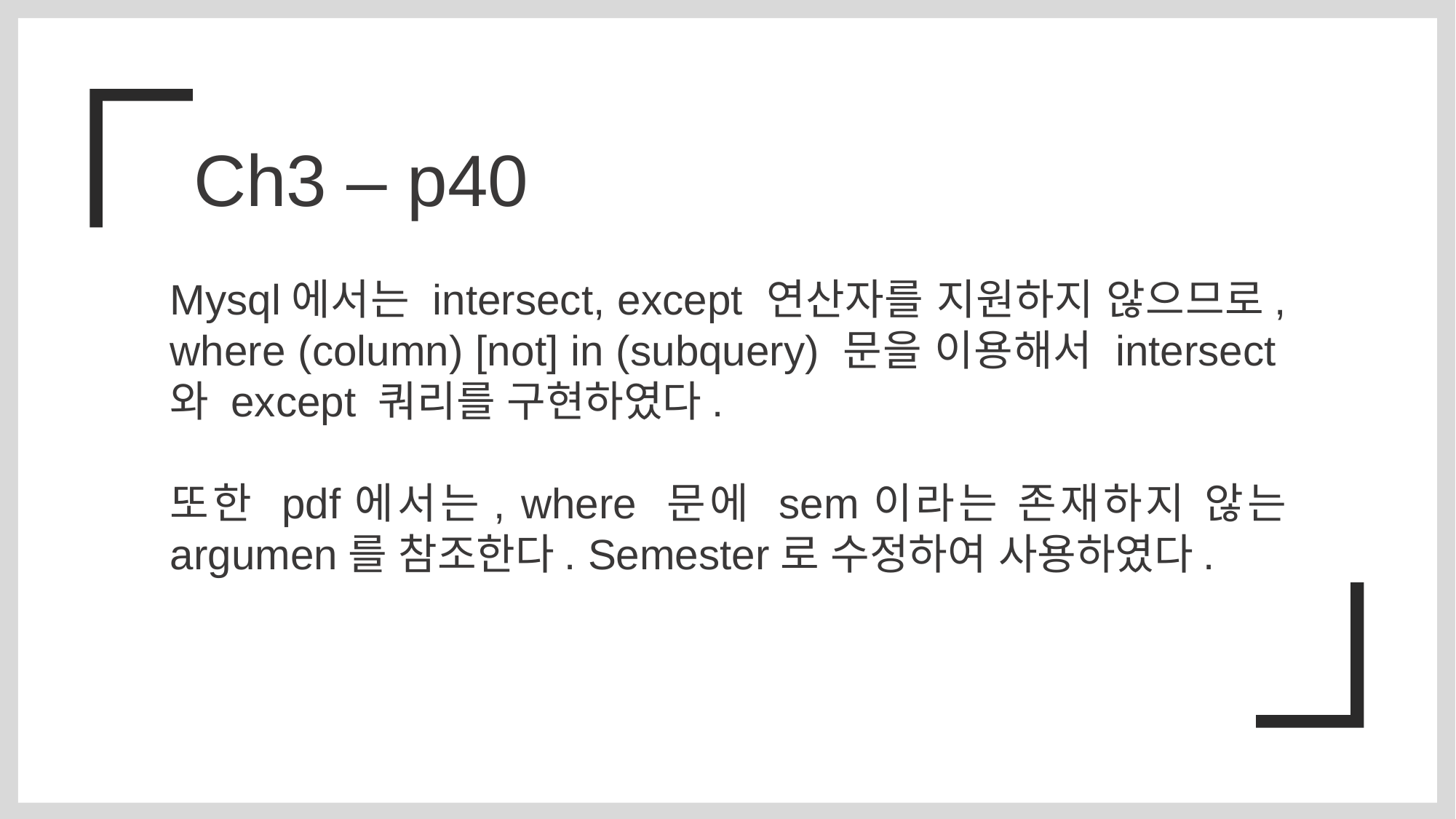

Ch3 – p40
Mysql에서는 intersect, except 연산자를 지원하지 않으므로, where (column) [not] in (subquery) 문을 이용해서 intersect와 except 쿼리를 구현하였다.

또한 pdf에서는, where 문에 sem이라는 존재하지 않는 argumen를 참조한다. Semester로 수정하여 사용하였다.